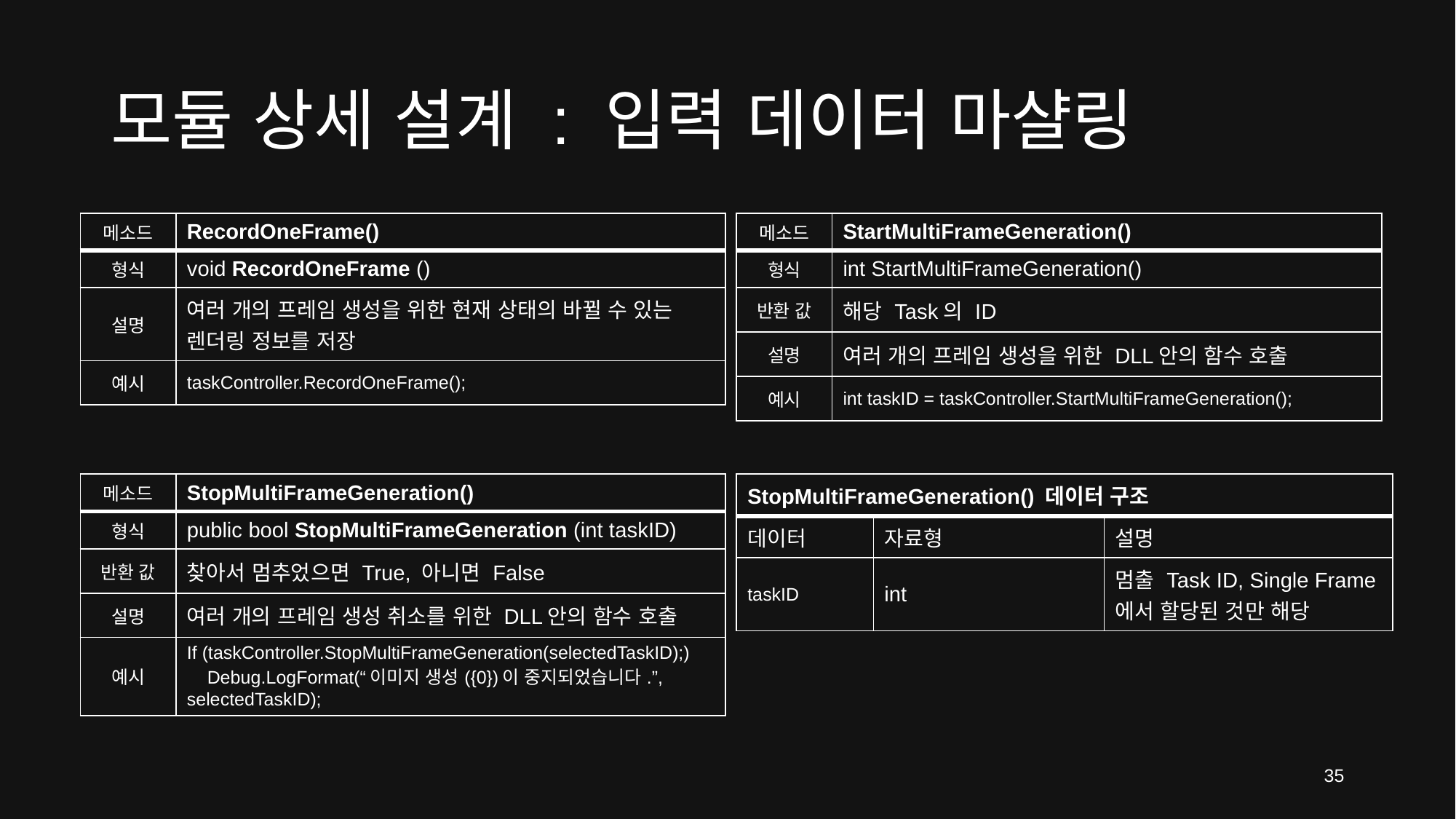

# 모듈 상세 설계 : 입력 데이터 마샬링
| 메소드 | RecordOneFrame() |
| --- | --- |
| 형식 | void RecordOneFrame () |
| 설명 | 여러 개의 프레임 생성을 위한 현재 상태의 바뀔 수 있는 렌더링 정보를 저장 |
| 예시 | taskController.RecordOneFrame(); |
| 메소드 | StartMultiFrameGeneration() |
| --- | --- |
| 형식 | int StartMultiFrameGeneration() |
| 반환 값 | 해당 Task의 ID |
| 설명 | 여러 개의 프레임 생성을 위한 DLL안의 함수 호출 |
| 예시 | int taskID = taskController.StartMultiFrameGeneration(); |
| 메소드 | StopMultiFrameGeneration() |
| --- | --- |
| 형식 | public bool StopMultiFrameGeneration (int taskID) |
| 반환 값 | 찾아서 멈추었으면 True, 아니면 False |
| 설명 | 여러 개의 프레임 생성 취소를 위한 DLL안의 함수 호출 |
| 예시 | If (taskController.StopMultiFrameGeneration(selectedTaskID);) Debug.LogFormat(“이미지 생성({0})이 중지되었습니다.”, selectedTaskID); |
| StopMultiFrameGeneration() 데이터 구조 |  |  |
| --- | --- | --- |
| 데이터 | 자료형 | 설명 |
| taskID | int | 멈출 Task ID, Single Frame에서 할당된 것만 해당 |
35